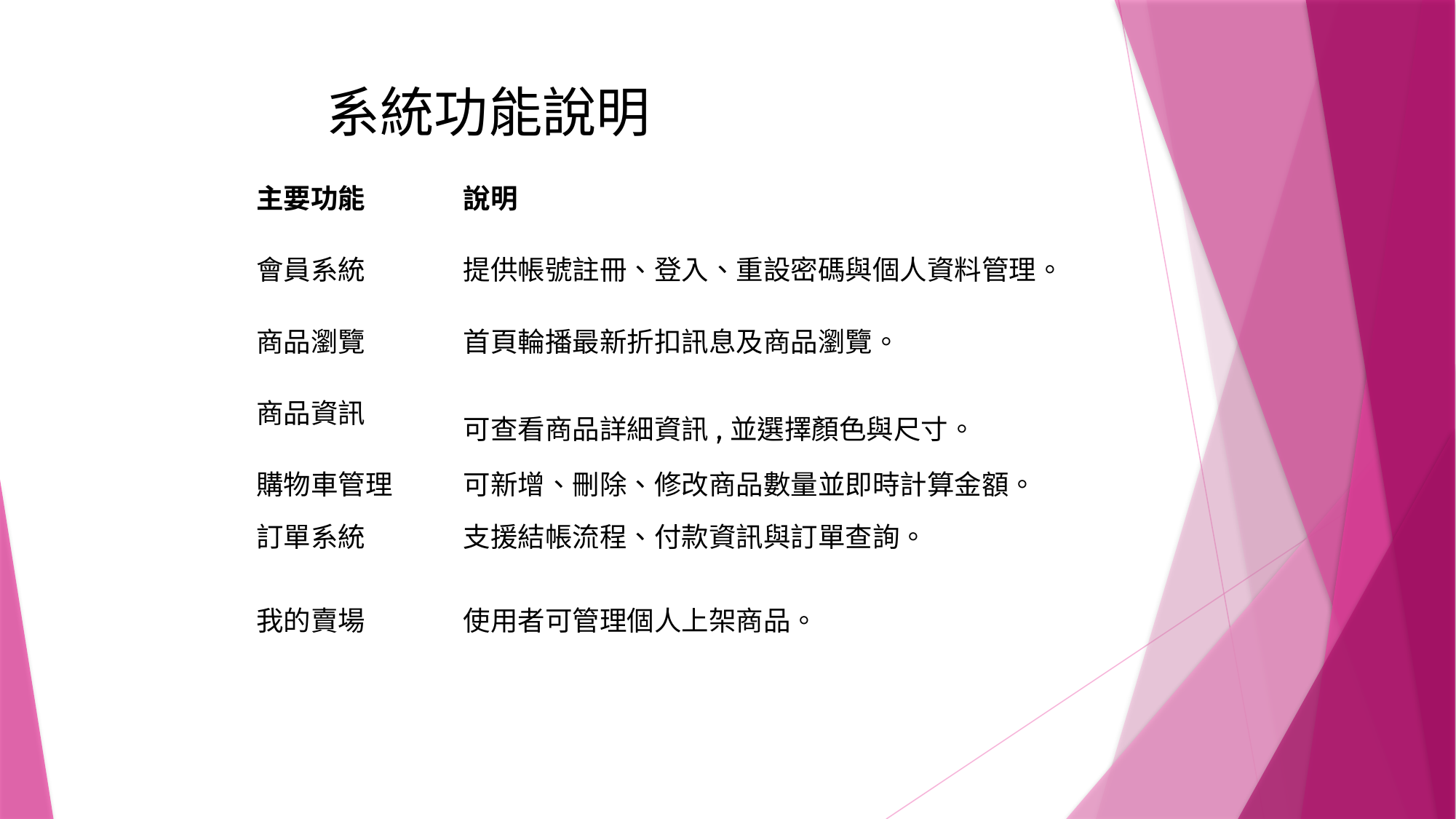

# 系統功能說明
| 主要功能 | 說明 |
| --- | --- |
| 會員系統 | 提供帳號註冊、登入、重設密碼與個人資料管理。 |
| 商品瀏覽 | 首頁輪播最新折扣訊息及商品瀏覽。 |
| 商品資訊 | 可查看商品詳細資訊,並選擇顏色與尺寸。 |
| 購物車管理 | 可新增、刪除、修改商品數量並即時計算金額。 |
| 訂單系統 | 支援結帳流程、付款資訊與訂單查詢。 |
| 我的賣場 | 使用者可管理個人上架商品。 |